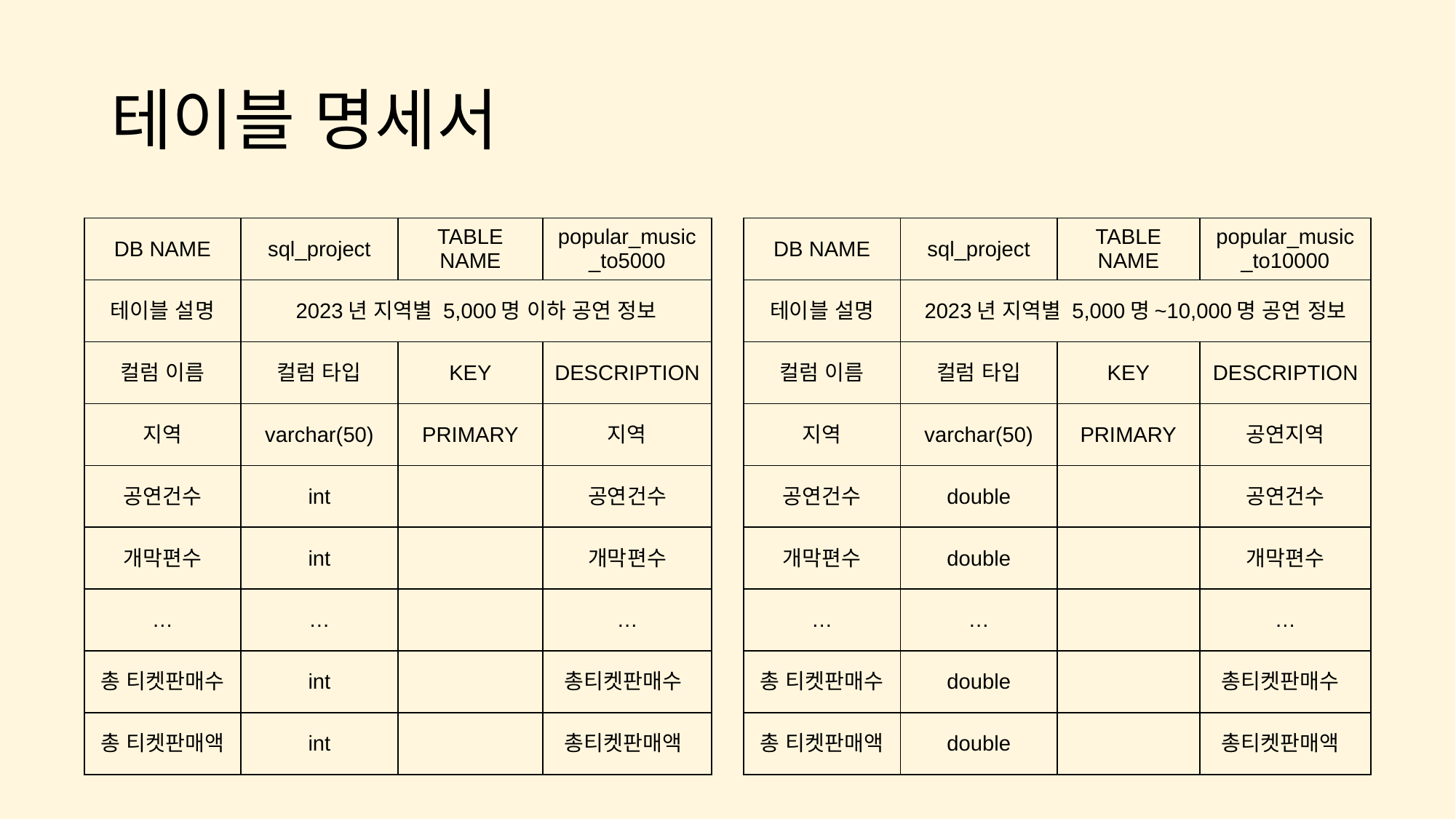

# 테이블 명세서
| DB NAME | sql\_project | TABLE NAME | popular\_music\_to5000 |
| --- | --- | --- | --- |
| 테이블 설명 | 2023년 지역별 5,000명 이하 공연 정보 |  |  |
| 컬럼 이름 | 컬럼 타입 | KEY | DESCRIPTION |
| 지역 | varchar(50) | PRIMARY | 지역 |
| 공연건수 | int |  | 공연건수 |
| 개막편수 | int |  | 개막편수 |
| … | … |  | … |
| 총 티켓판매수 | int |  | 총티켓판매수 |
| 총 티켓판매액 | int |  | 총티켓판매액 |
| DB NAME | sql\_project | TABLE NAME | popular\_music\_to10000 |
| --- | --- | --- | --- |
| 테이블 설명 | 2023년 지역별 5,000명~10,000명 공연 정보 |  |  |
| 컬럼 이름 | 컬럼 타입 | KEY | DESCRIPTION |
| 지역 | varchar(50) | PRIMARY | 공연지역 |
| 공연건수 | double |  | 공연건수 |
| 개막편수 | double |  | 개막편수 |
| … | … |  | … |
| 총 티켓판매수 | double |  | 총티켓판매수 |
| 총 티켓판매액 | double |  | 총티켓판매액 |